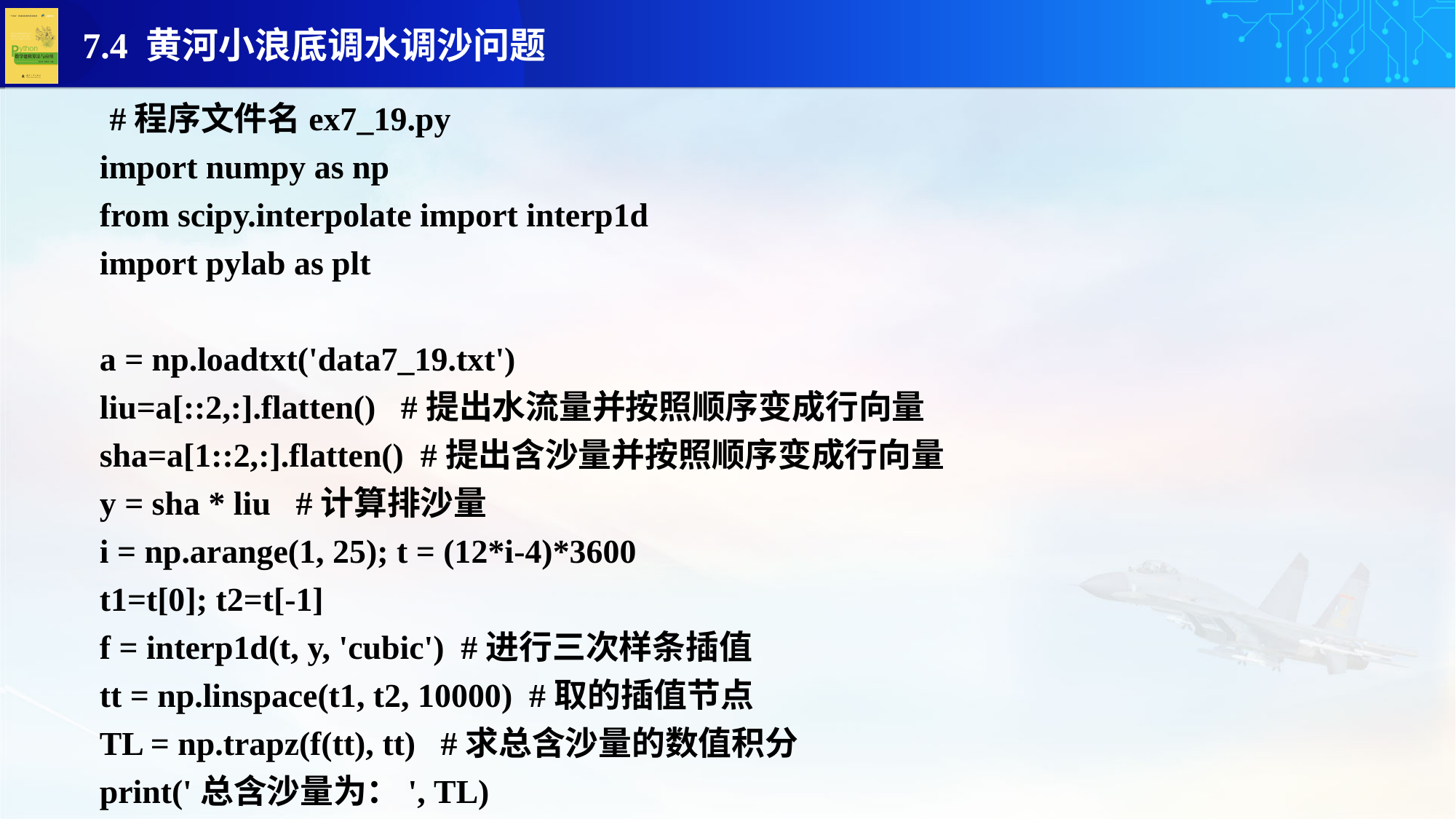

#程序文件名ex7_19.py
import numpy as np
from scipy.interpolate import interp1d
import pylab as plt

a = np.loadtxt('data7_19.txt')
liu=a[::2,:].flatten()   #提出水流量并按照顺序变成行向量
sha=a[1::2,:].flatten()  #提出含沙量并按照顺序变成行向量
y = sha * liu   #计算排沙量
i = np.arange(1, 25); t = (12*i-4)*3600
t1=t[0]; t2=t[-1]
f = interp1d(t, y, 'cubic')  #进行三次样条插值
tt = np.linspace(t1, t2, 10000)  #取的插值节点
TL = np.trapz(f(tt), tt)   #求总含沙量的数值积分
print('总含沙量为：', TL)